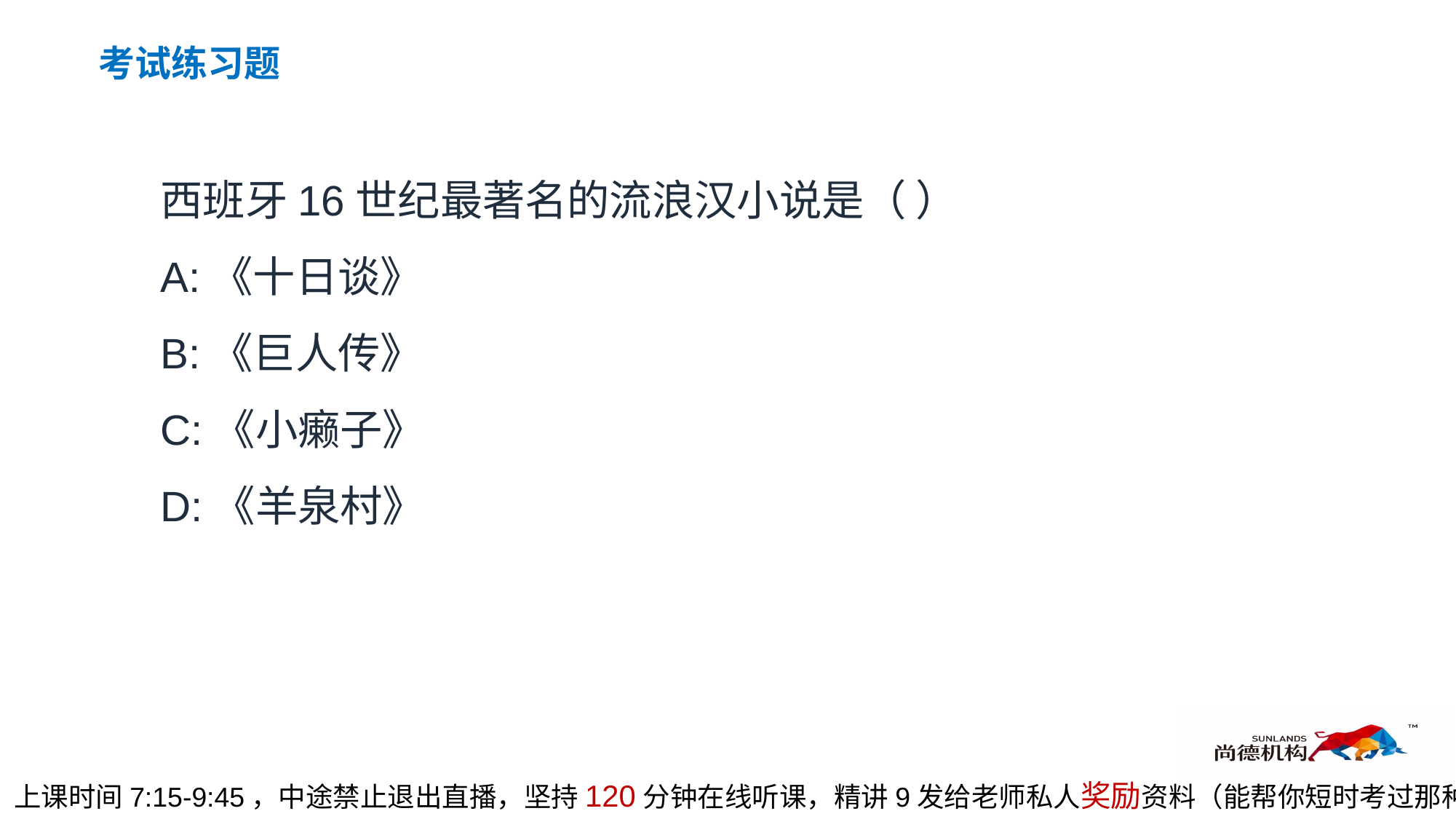

考试练习题
西班牙16世纪最著名的流浪汉小说是（ ）
A:《十日谈》
B:《巨人传》
C:《小癞子》
D:《羊泉村》